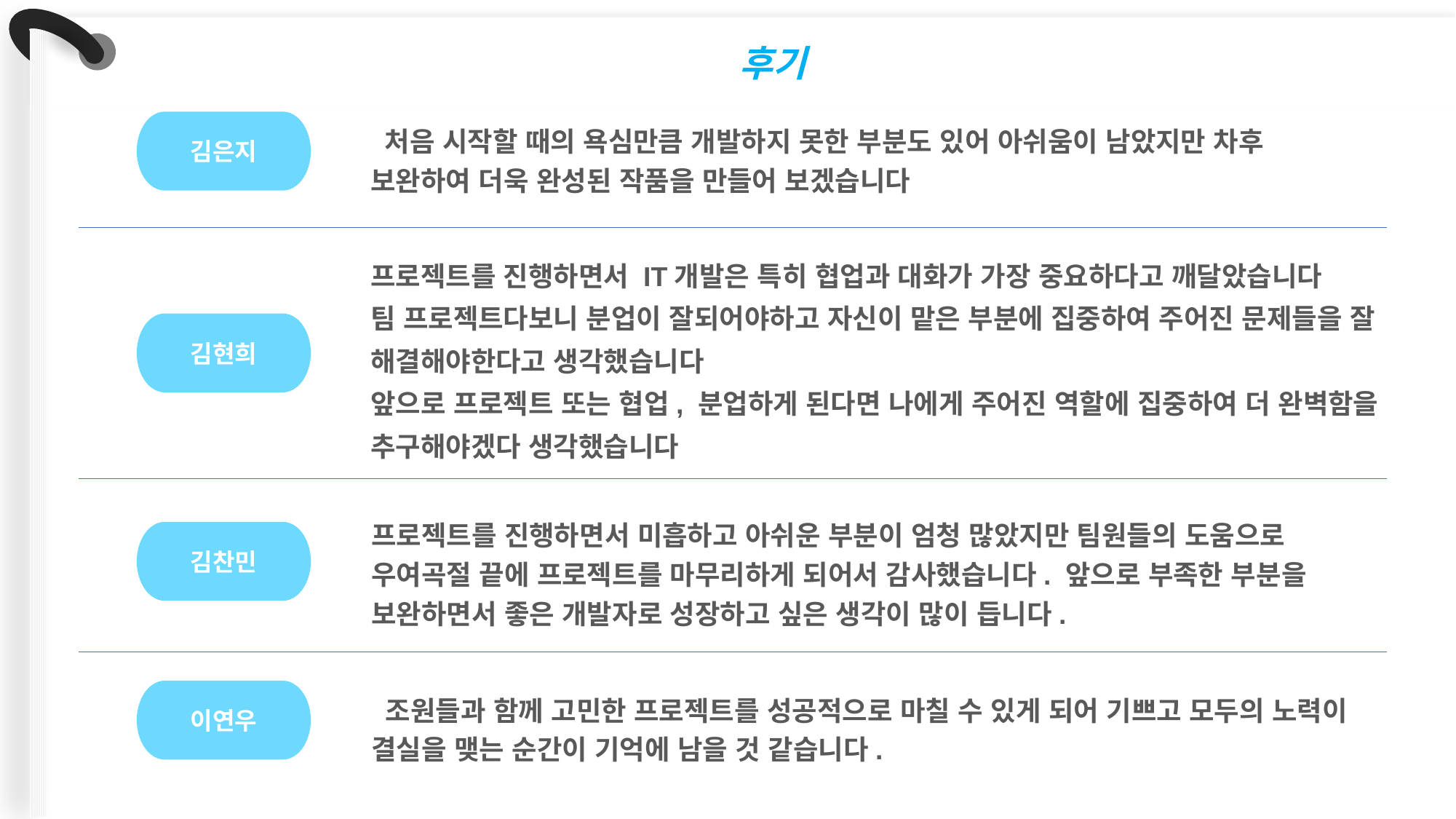

후기
김은지
 처음 시작할 때의 욕심만큼 개발하지 못한 부분도 있어 아쉬움이 남았지만 차후 보완하여 더욱 완성된 작품을 만들어 보겠습니다
프로젝트를 진행하면서 IT개발은 특히 협업과 대화가 가장 중요하다고 깨달았습니다
팀 프로젝트다보니 분업이 잘되어야하고 자신이 맡은 부분에 집중하여 주어진 문제들을 잘 해결해야한다고 생각했습니다
앞으로 프로젝트 또는 협업, 분업하게 된다면 나에게 주어진 역할에 집중하여 더 완벽함을 추구해야겠다 생각했습니다
김현희
프로젝트를 진행하면서 미흡하고 아쉬운 부분이 엄청 많았지만 팀원들의 도움으로 우여곡절 끝에 프로젝트를 마무리하게 되어서 감사했습니다. 앞으로 부족한 부분을 보완하면서 좋은 개발자로 성장하고 싶은 생각이 많이 듭니다.
김찬민
이연우
 조원들과 함께 고민한 프로젝트를 성공적으로 마칠 수 있게 되어 기쁘고 모두의 노력이 결실을 맺는 순간이 기억에 남을 것 같습니다.